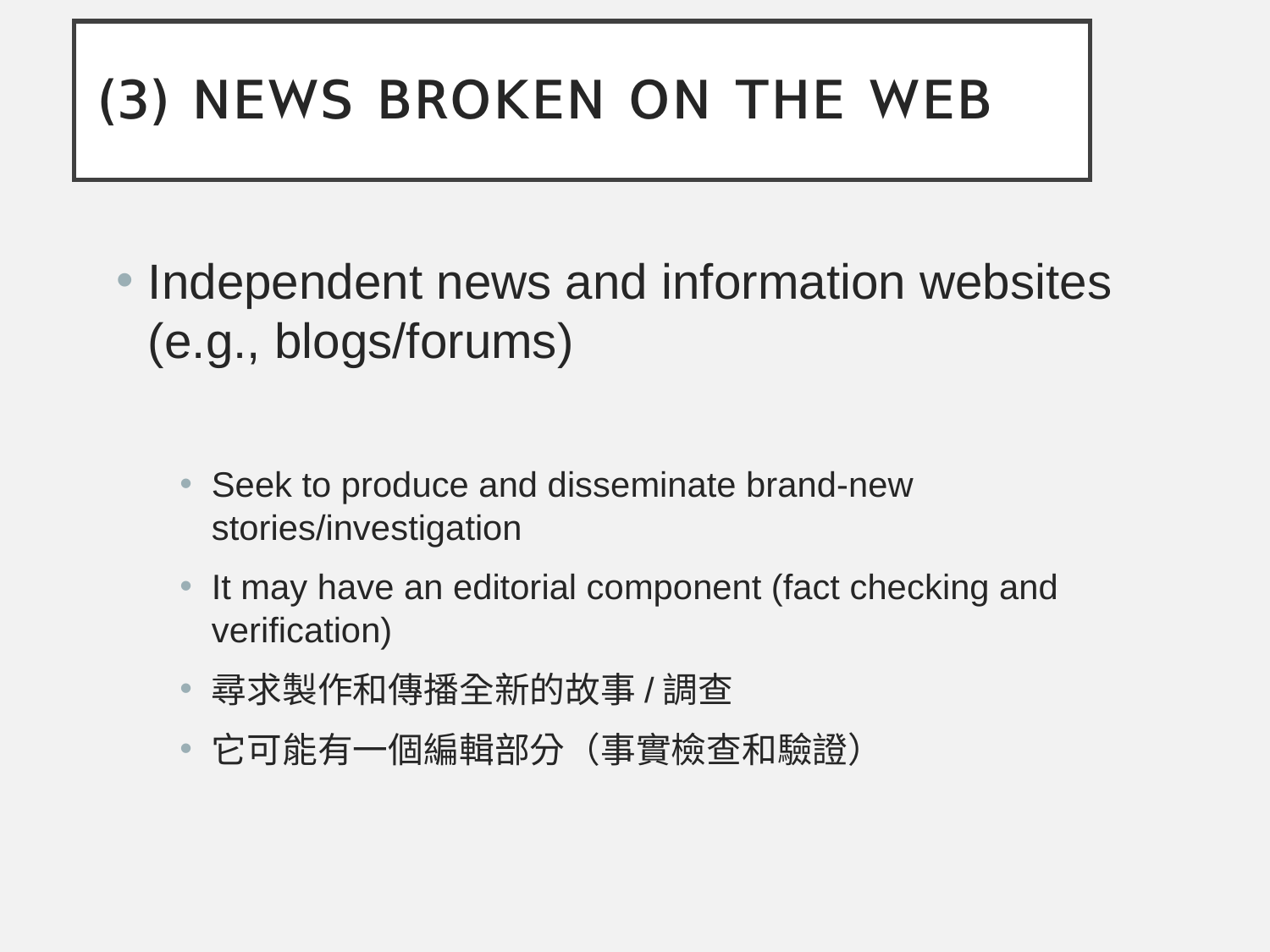

# (3) News broken on the web
Independent news and information websites (e.g., blogs/forums)

Seek to produce and disseminate brand-new stories/investigation
It may have an editorial component (fact checking and verification)
尋求製作和傳播全新的故事/調查
它可能有一個編輯部分（事實檢查和驗證）